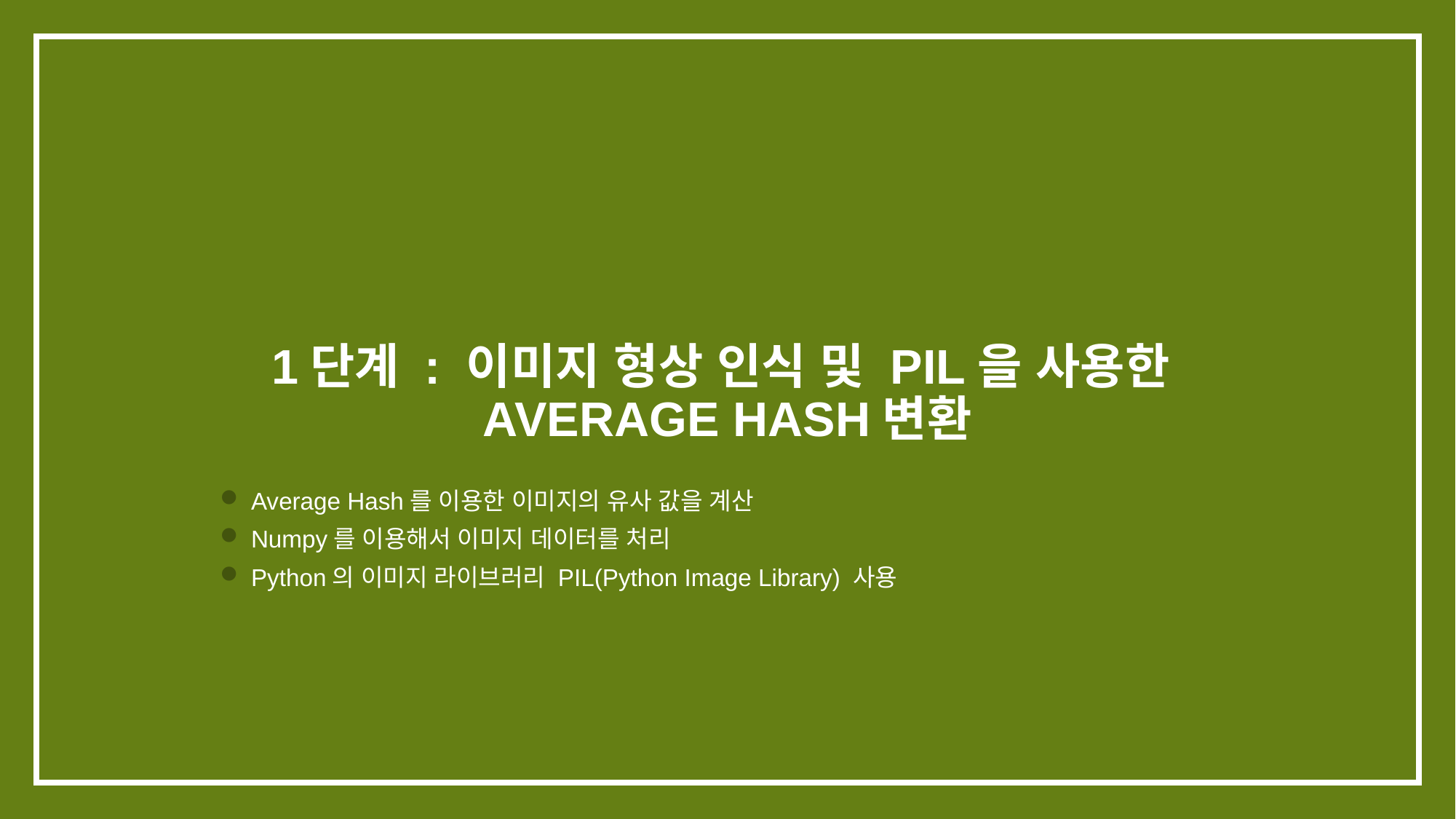

# 1단계 : 이미지 형상 인식 및 PIL을 사용한 Average Hash변환
 Average Hash를 이용한 이미지의 유사 값을 계산
 Numpy를 이용해서 이미지 데이터를 처리
 Python의 이미지 라이브러리 PIL(Python Image Library) 사용